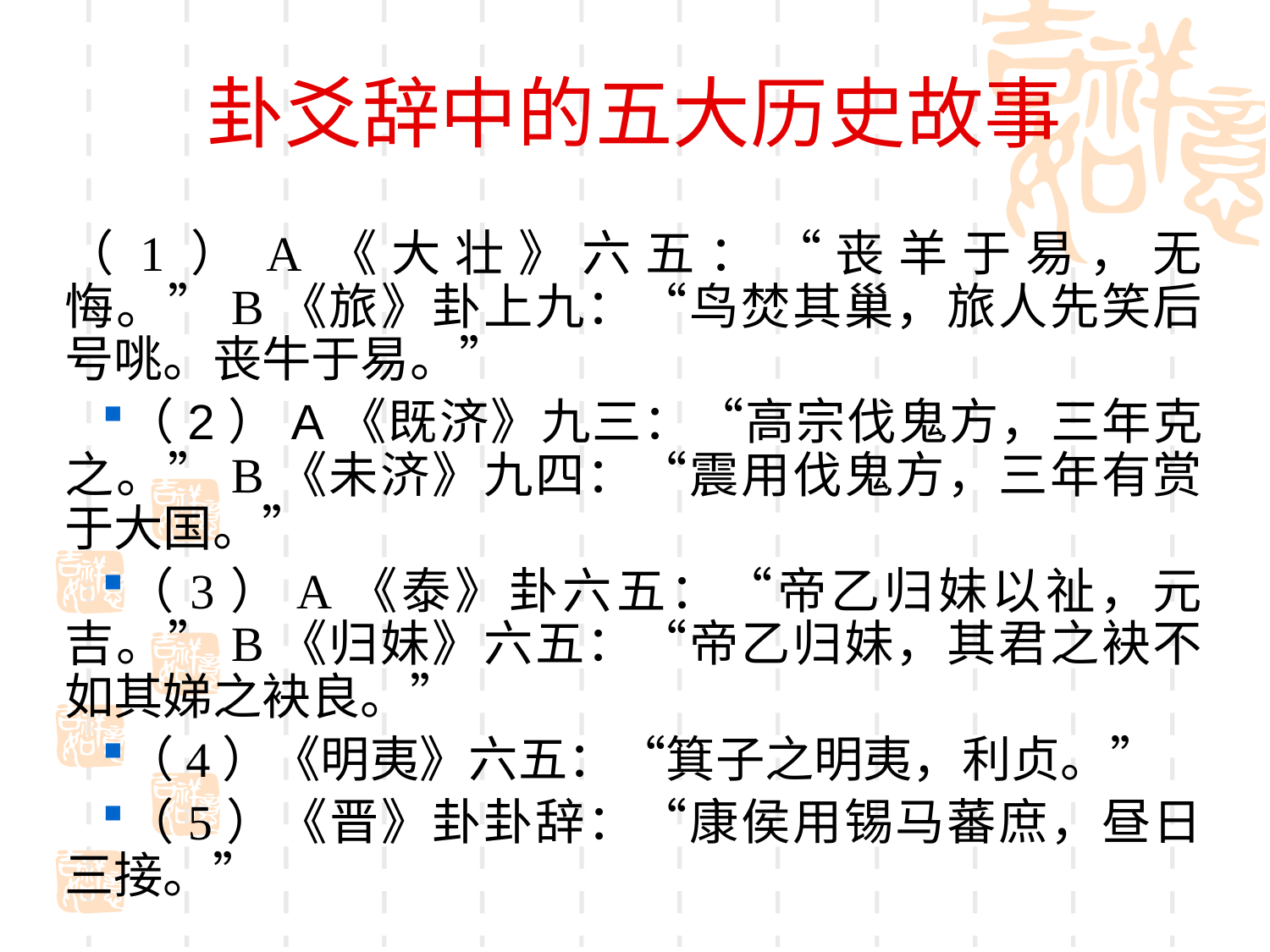

# 卦爻辞中的五大历史故事
（1）A《大壮》六五：“丧羊于易，无悔。”B《旅》卦上九：“鸟焚其巢，旅人先笑后号咷。丧牛于易。”
（2）A《既济》九三：“高宗伐鬼方，三年克之。”B《未济》九四：“震用伐鬼方，三年有赏于大国。”
（3）A《泰》卦六五：“帝乙归妹以祉，元吉。”B《归妹》六五：“帝乙归妹，其君之袂不如其娣之袂良。”
（4）《明夷》六五：“箕子之明夷，利贞。”
（5）《晋》卦卦辞：“康侯用锡马蕃庶，昼日三接。”